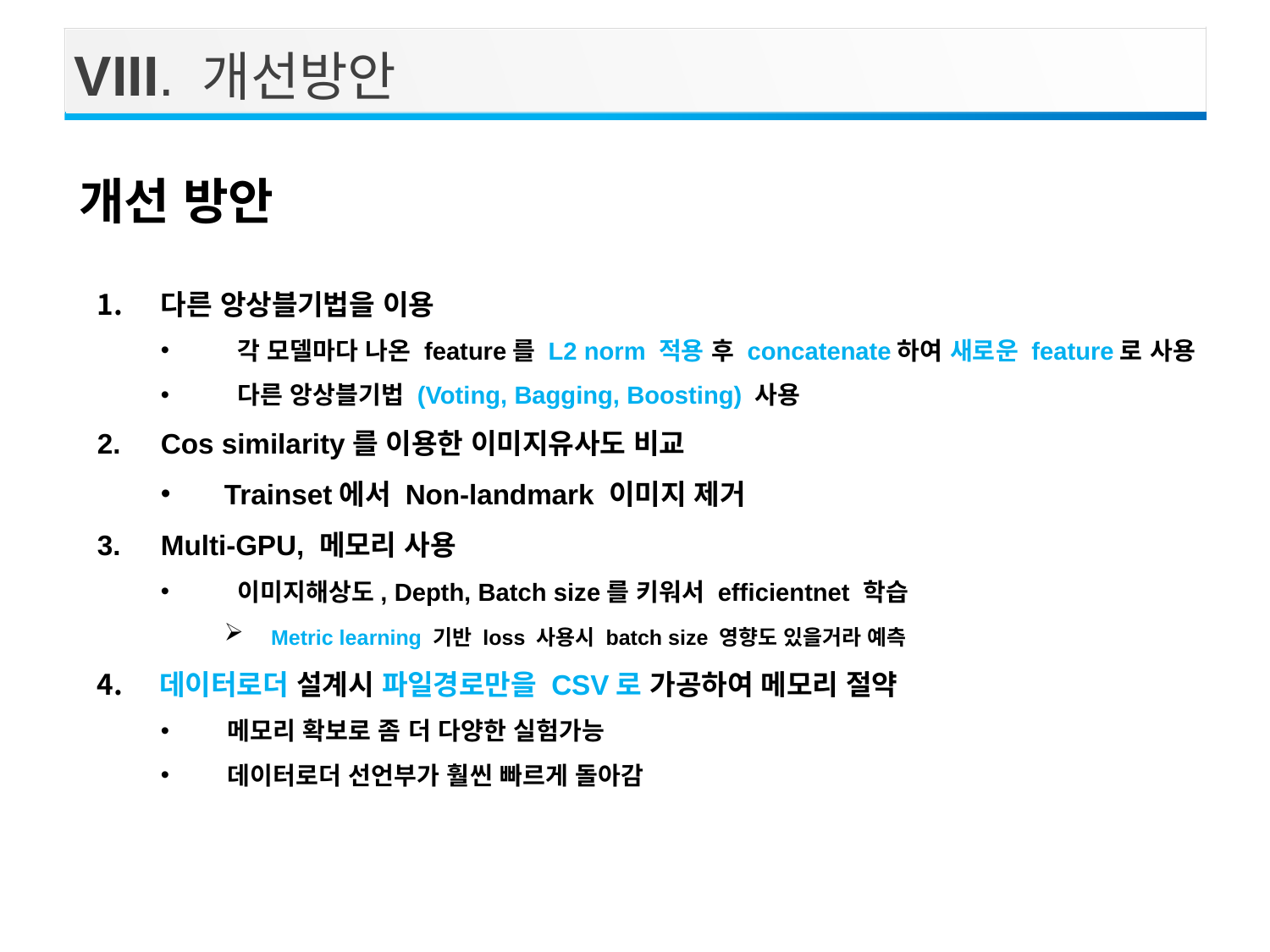

VIII. 개선방안
개선 방안
다른 앙상블기법을 이용
 각 모델마다 나온 feature를 L2 norm 적용 후 concatenate하여 새로운 feature로 사용
 다른 앙상블기법 (Voting, Bagging, Boosting) 사용
Cos similarity를 이용한 이미지유사도 비교
Trainset에서 Non-landmark 이미지 제거
Multi-GPU, 메모리 사용
 이미지해상도, Depth, Batch size를 키워서 efficientnet 학습
 Metric learning 기반 loss 사용시 batch size 영향도 있을거라 예측
 데이터로더 설계시 파일경로만을 CSV로 가공하여 메모리 절약
   메모리 확보로 좀 더 다양한 실험가능
   데이터로더 선언부가 훨씬 빠르게 돌아감